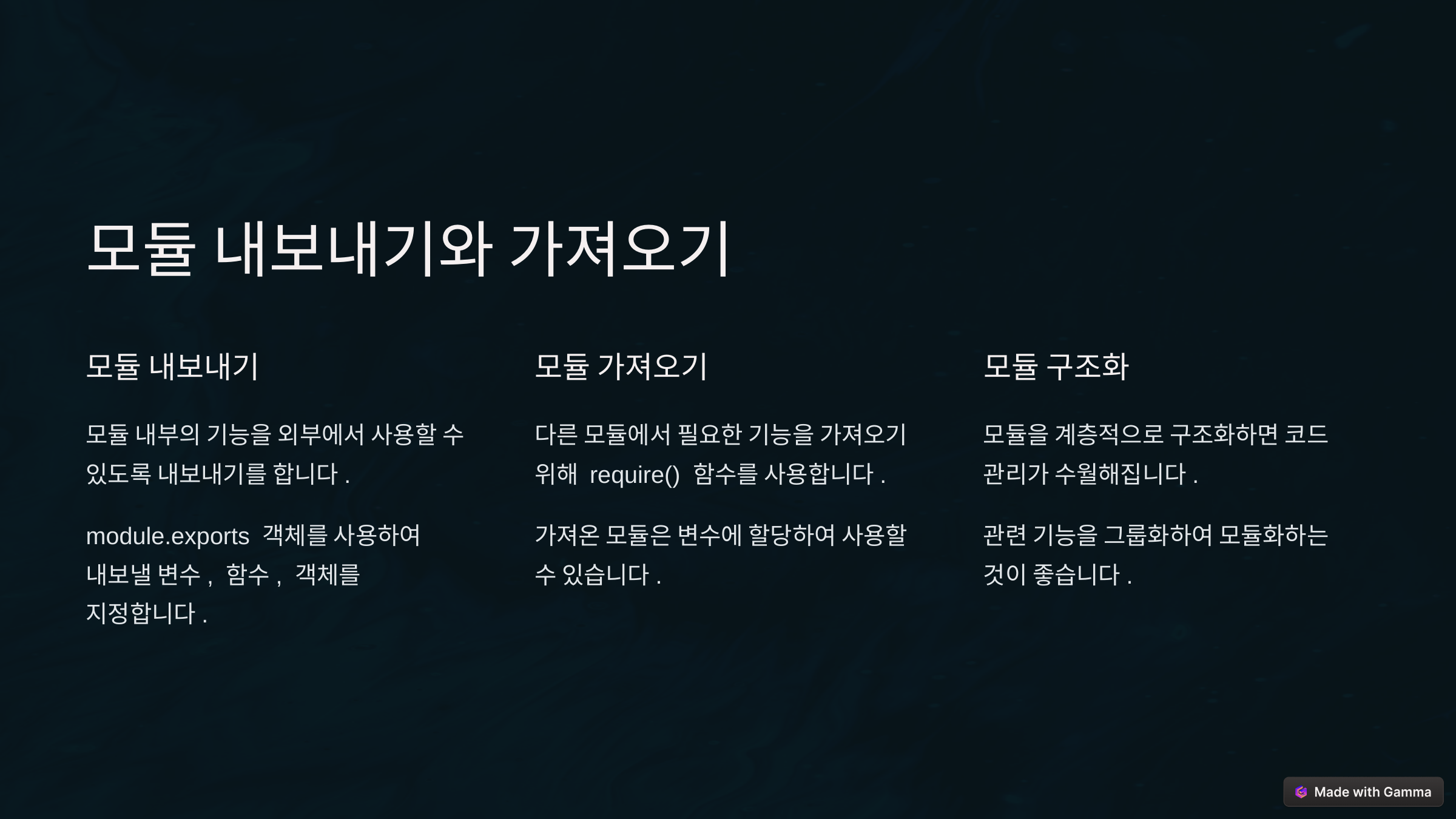

모듈 내보내기와 가져오기
모듈 내보내기
모듈 가져오기
모듈 구조화
모듈 내부의 기능을 외부에서 사용할 수 있도록 내보내기를 합니다.
다른 모듈에서 필요한 기능을 가져오기 위해 require() 함수를 사용합니다.
모듈을 계층적으로 구조화하면 코드 관리가 수월해집니다.
module.exports 객체를 사용하여 내보낼 변수, 함수, 객체를 지정합니다.
가져온 모듈은 변수에 할당하여 사용할 수 있습니다.
관련 기능을 그룹화하여 모듈화하는 것이 좋습니다.